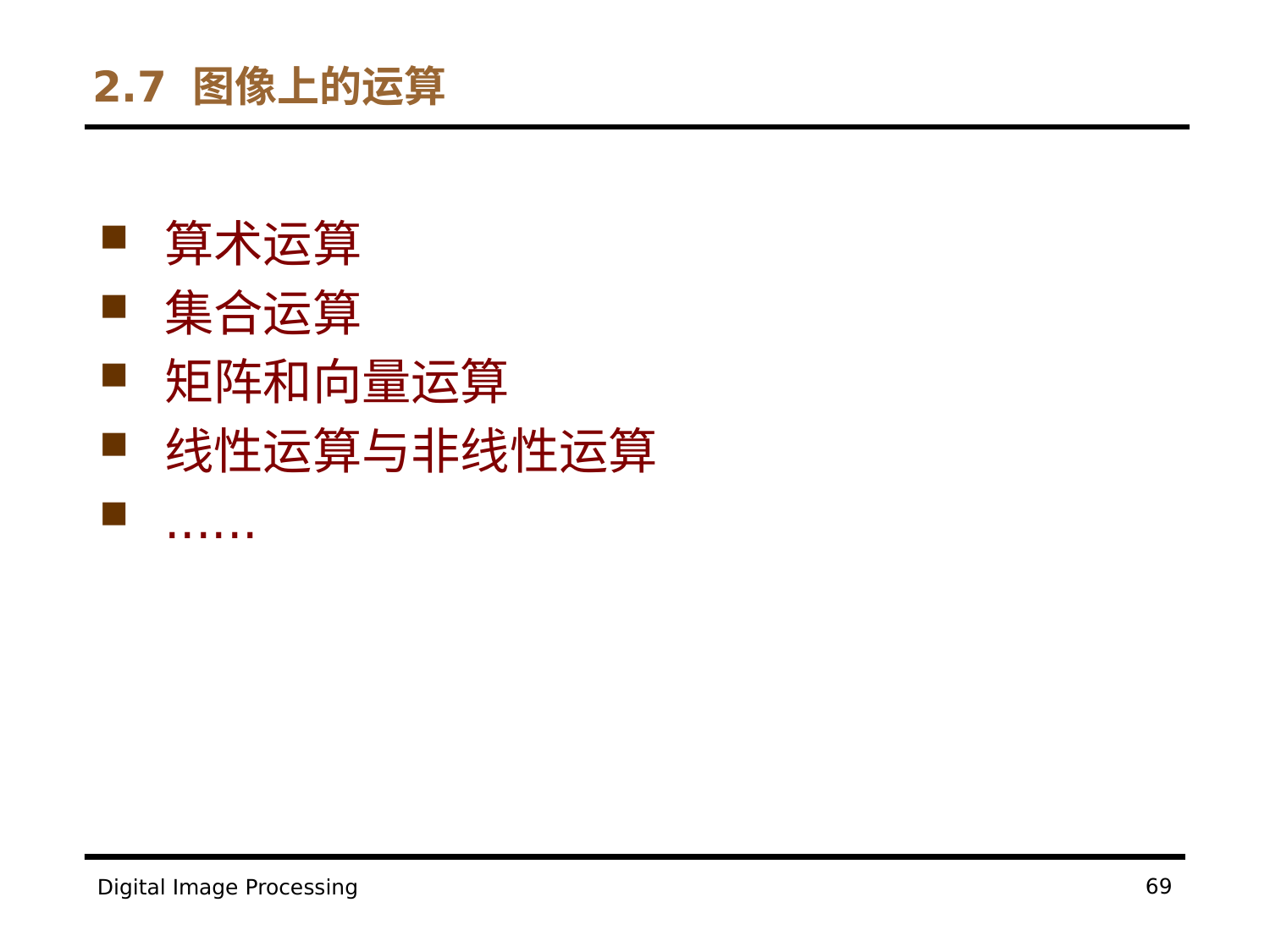

2.7 图像上的运算
算术运算
集合运算
矩阵和向量运算
线性运算与非线性运算
......

69
Digital Image Processing